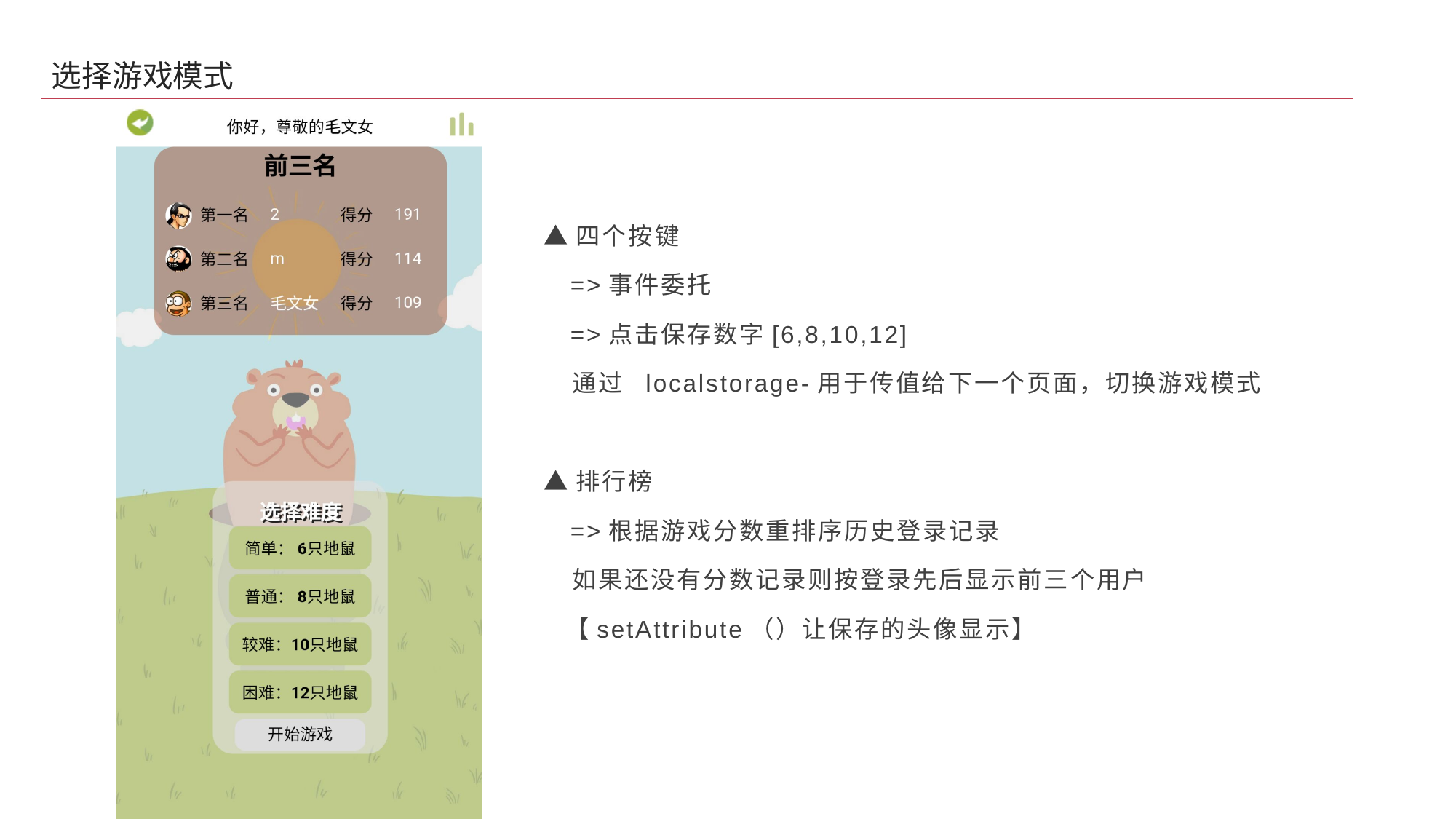

选择游戏模式

▲四个按键
   =>事件委托
   =>点击保存数字[6,8,10,12]
   通过  localstorage-用于传值给下一个页面，切换游戏模式

▲排行榜
   =>根据游戏分数重排序历史登录记录
   如果还没有分数记录则按登录先后显示前三个用户
  【setAttribute（）让保存的头像显示】